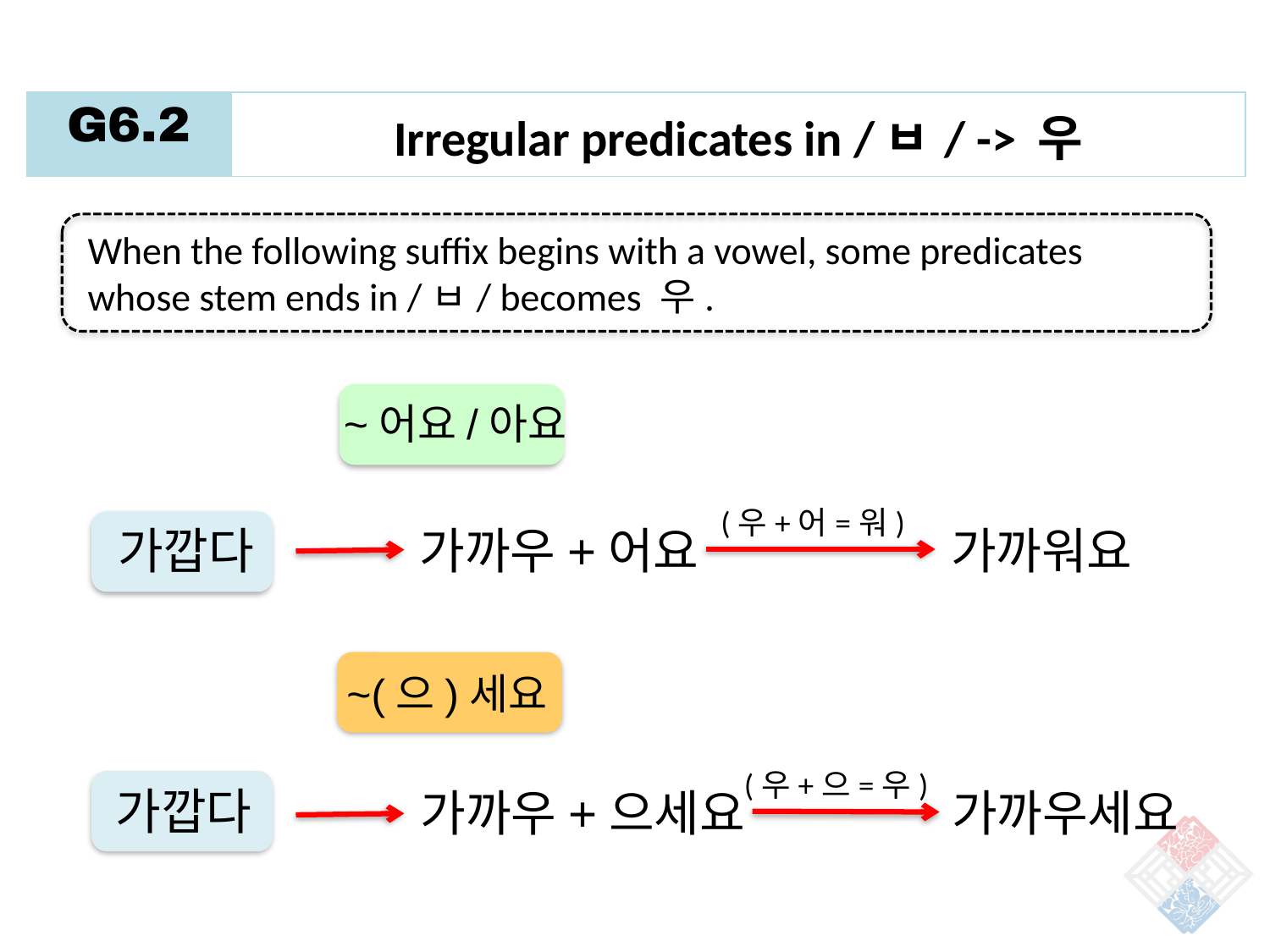

| G6.2 | Irregular predicates in /ㅂ/ -> 우 |
| --- | --- |

When the following suffix begins with a vowel, some predicates whose stem ends in /ㅂ/ becomes 우.

~어요/아요
(우+어=워)
가깝다
가까우+어요
가까워요

~(으)세요
(우+으=우)

가깝다
가까우+으세요
가까우세요